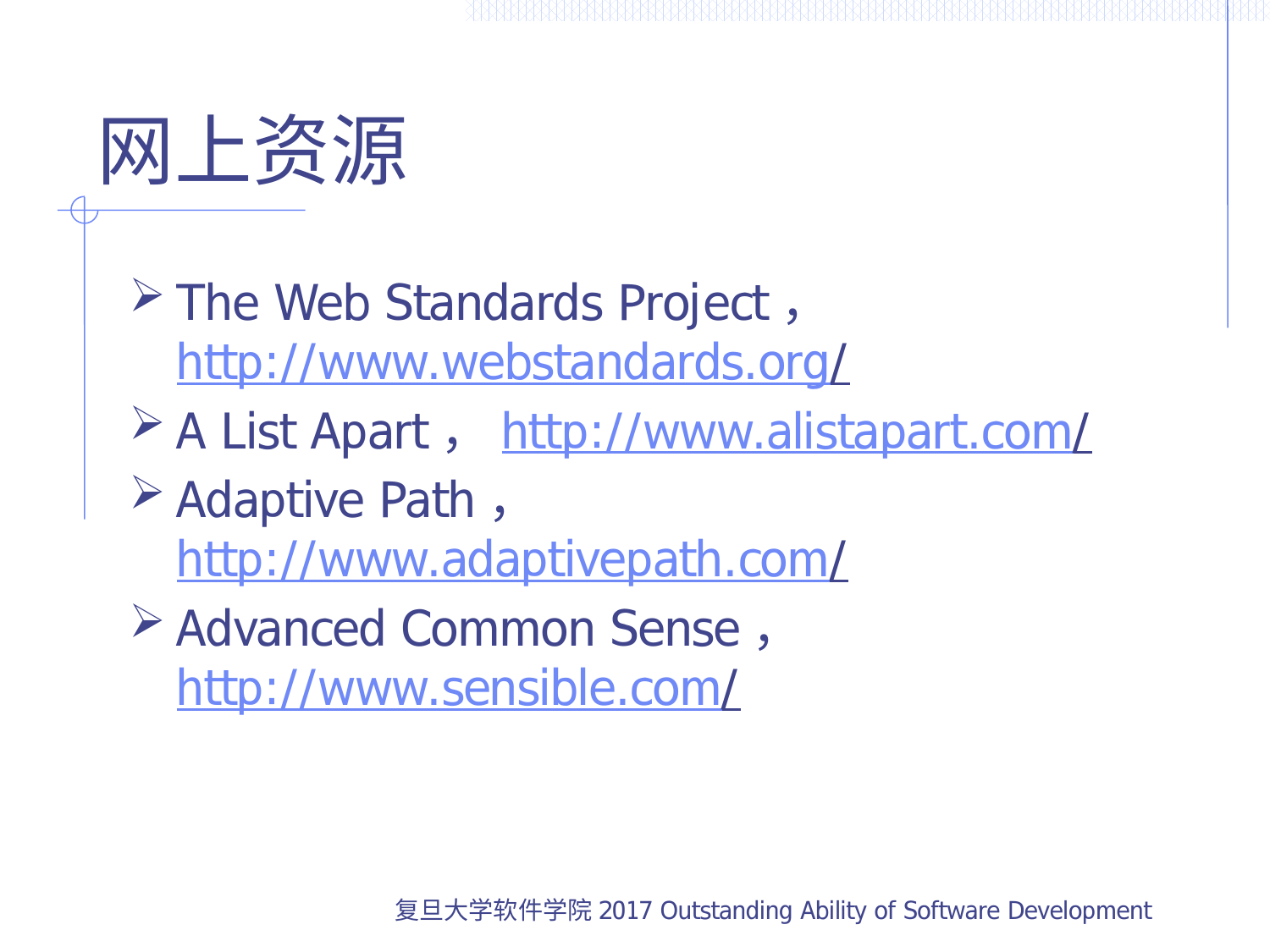

# 网上资源
The Web Standards Project，http://www.webstandards.org/
A List Apart，http://www.alistapart.com/
Adaptive Path，http://www.adaptivepath.com/
Advanced Common Sense，http://www.sensible.com/